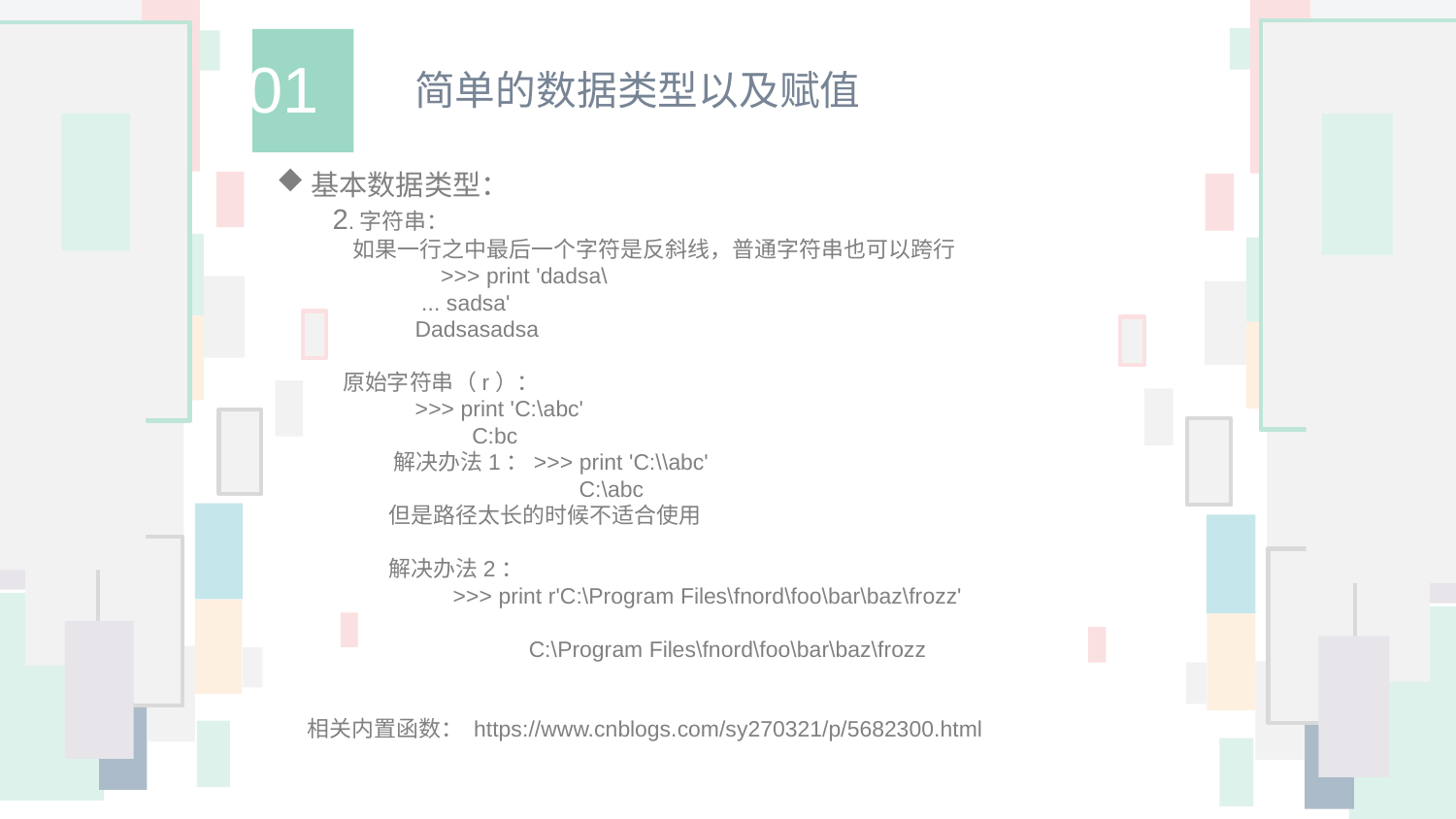

01
简单的数据类型以及赋值

基本数据类型：
       2.字符串：
              如果一行之中最后一个字符是反斜线，普通字符串也可以跨行
	   >>> print 'dadsa\
                       ... sadsa'
                      Dadsasadsa

            原始字符串（r）：
                      >>> print 'C:\abc'
                               C:bc
                      解决办法1：>>> print 'C:\\abc'
                                                C:\abc
                     但是路径太长的时候不适合使用

                     解决办法2：
                            >>> print r'C:\Program Files\fnord\foo\bar\baz\frozz'

                                        C:\Program Files\fnord\foo\bar\baz\frozz

     相关内置函数： https://www.cnblogs.com/sy270321/p/5682300.html